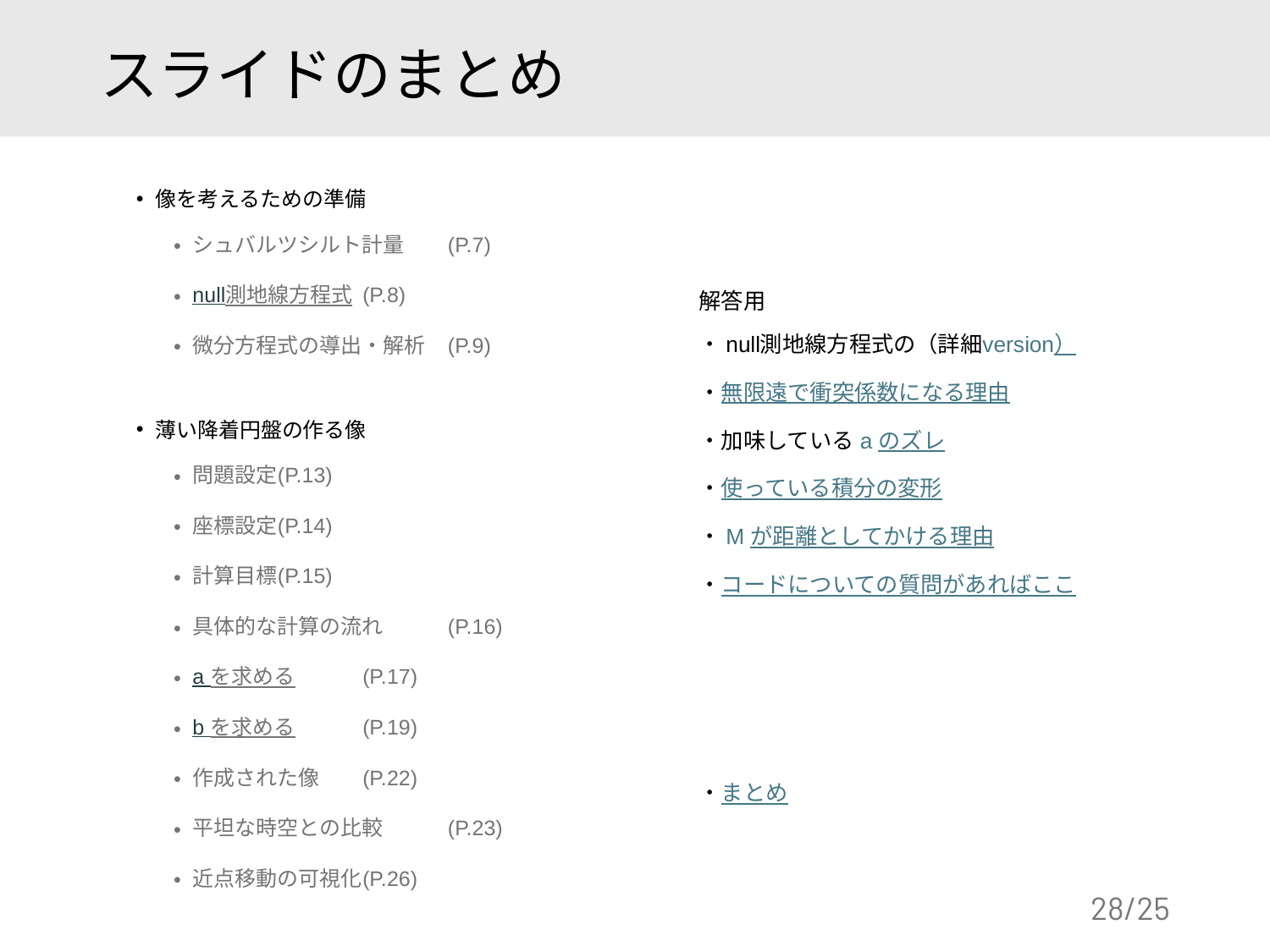

# スライドのまとめ
像を考えるための準備
シュバルツシルト計量	(P.7)
null測地線方程式	(P.8)
微分方程式の導出・解析	(P.9)

薄い降着円盤の作る像
問題設定			(P.13)
座標設定			(P.14)
計算目標			(P.15)
具体的な計算の流れ	(P.16)
a を求める		(P.17)
b を求める		(P.19)
作成された像		(P.22)
平坦な時空との比較	(P.23)
近点移動の可視化		(P.26)
解答用
・null測地線方程式の（詳細version）
・無限遠で衝突係数になる理由
・加味している a のズレ
・使っている積分の変形
・M が距離としてかける理由
・コードについての質問があればここ

・まとめ

28/25